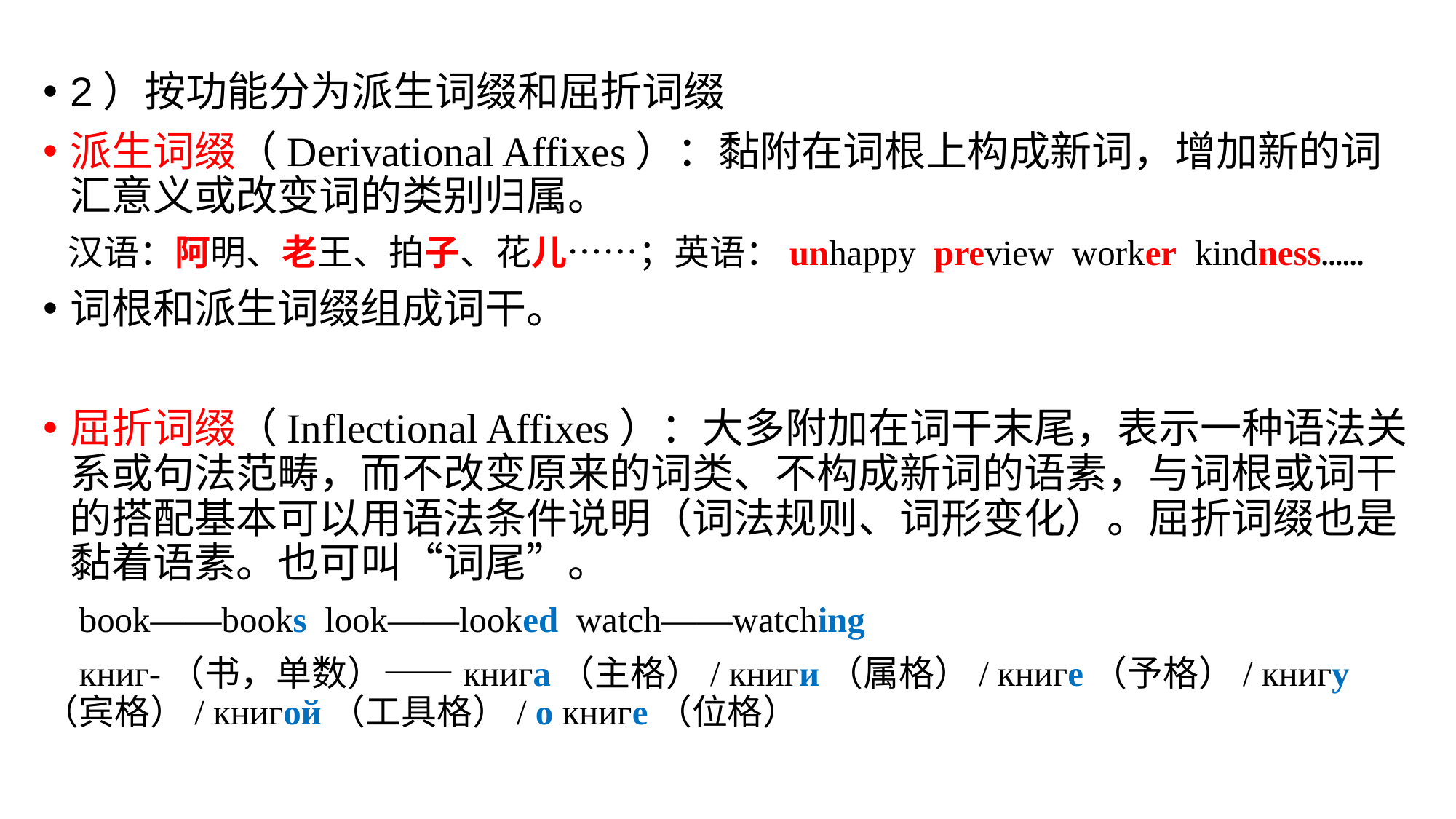

2）按功能分为派生词缀和屈折词缀
派生词缀（Derivational Affixes）：黏附在词根上构成新词，增加新的词汇意义或改变词的类别归属。
  汉语：阿明、老王、拍子、花儿……；英语：unhappy  preview  worker  kindness……
词根和派生词缀组成词干。

屈折词缀（Inflectional Affixes）：大多附加在词干末尾，表示一种语法关系或句法范畴，而不改变原来的词类、不构成新词的语素，与词根或词干的搭配基本可以用语法条件说明（词法规则、词形变化）。屈折词缀也是黏着语素。也可叫“词尾”。
    book——books  look——looked  watch——watching
    книг-（书，单数）——книгa（主格）/ книги（属格）/ книгe（予格）/ книгy（宾格）/ книгой（工具格）/ o книгe（位格）